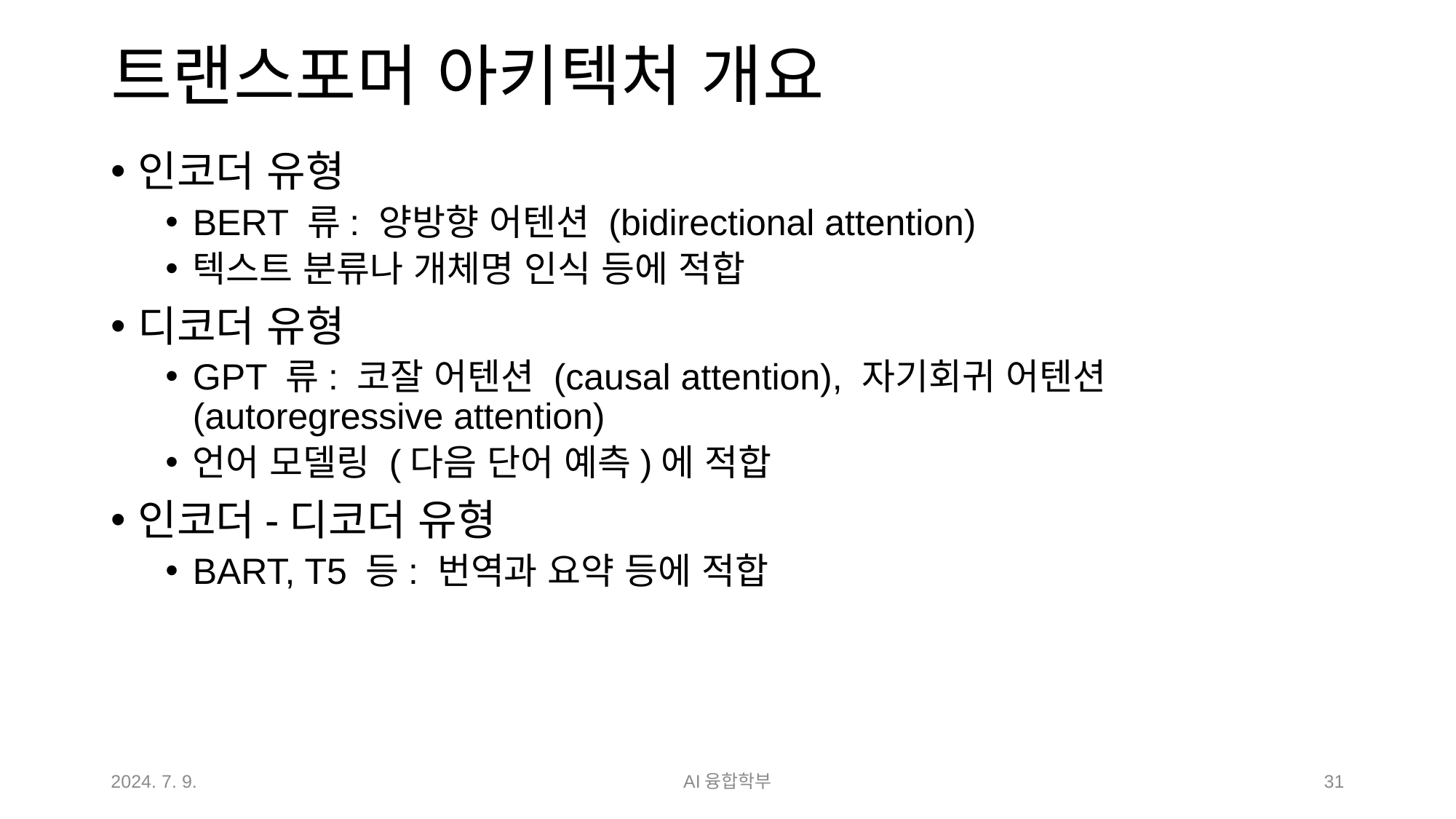

# 트랜스포머 아키텍처 개요
인코더 유형
BERT 류: 양방향 어텐션 (bidirectional attention)
텍스트 분류나 개체명 인식 등에 적합
디코더 유형
GPT 류: 코잘 어텐션 (causal attention), 자기회귀 어텐션 (autoregressive attention)
언어 모델링 (다음 단어 예측)에 적합
인코더-디코더 유형
BART, T5 등: 번역과 요약 등에 적합
2024. 7. 9.
AI융합학부
31